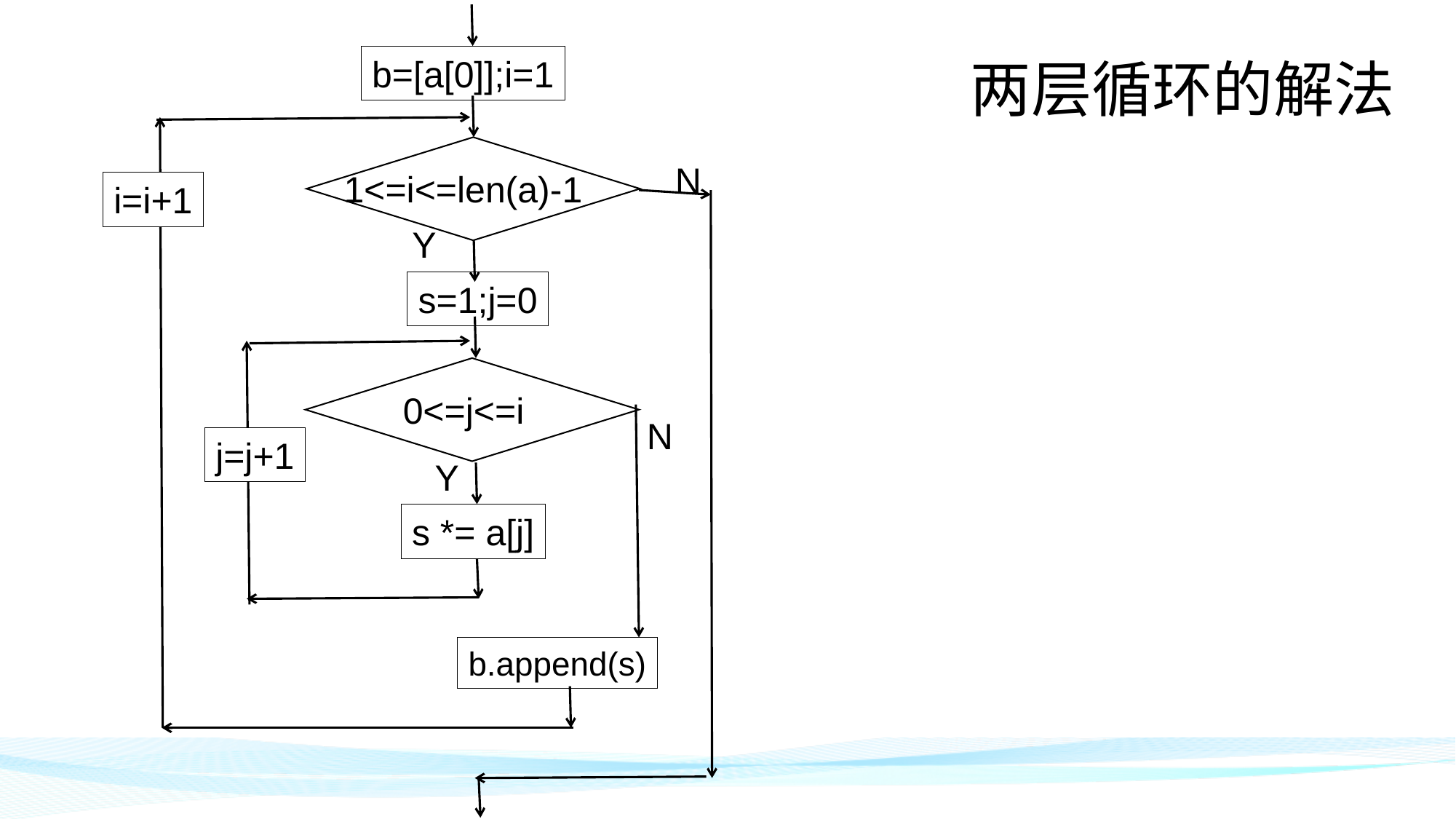

b=[a[0]];i=1
两层循环的解法

N
1<=i<=len(a)-1
i=i+1
Y
s=1;j=0

0<=j<=i
N
j=j+1
Y
s *= a[j]
b.append(s)
60